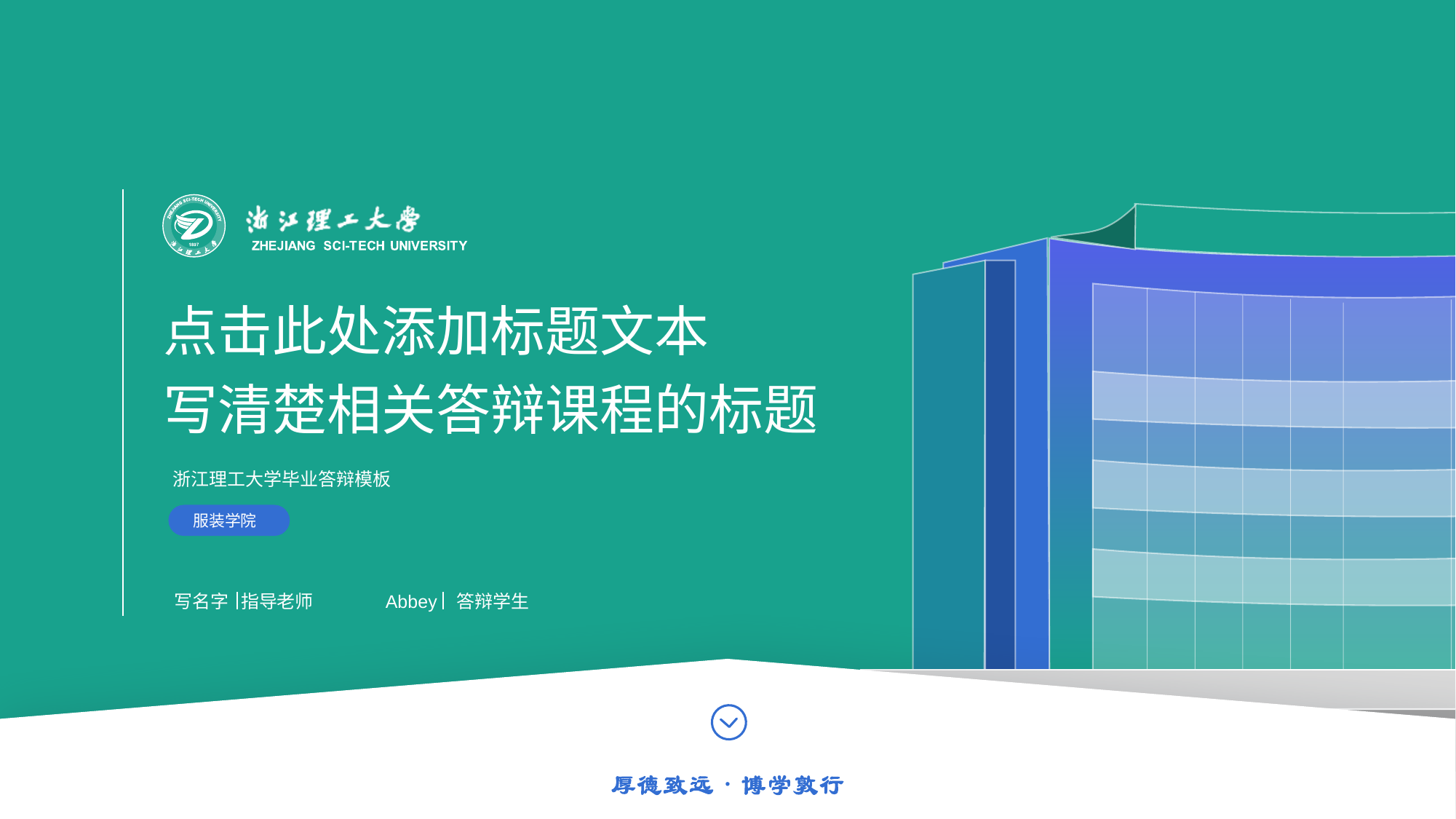

点击此处添加标题文本
写清楚相关答辩课程的标题
浙江理工大学毕业答辩模板
服装学院
写名字   指导老师
Abbey   答辩学生